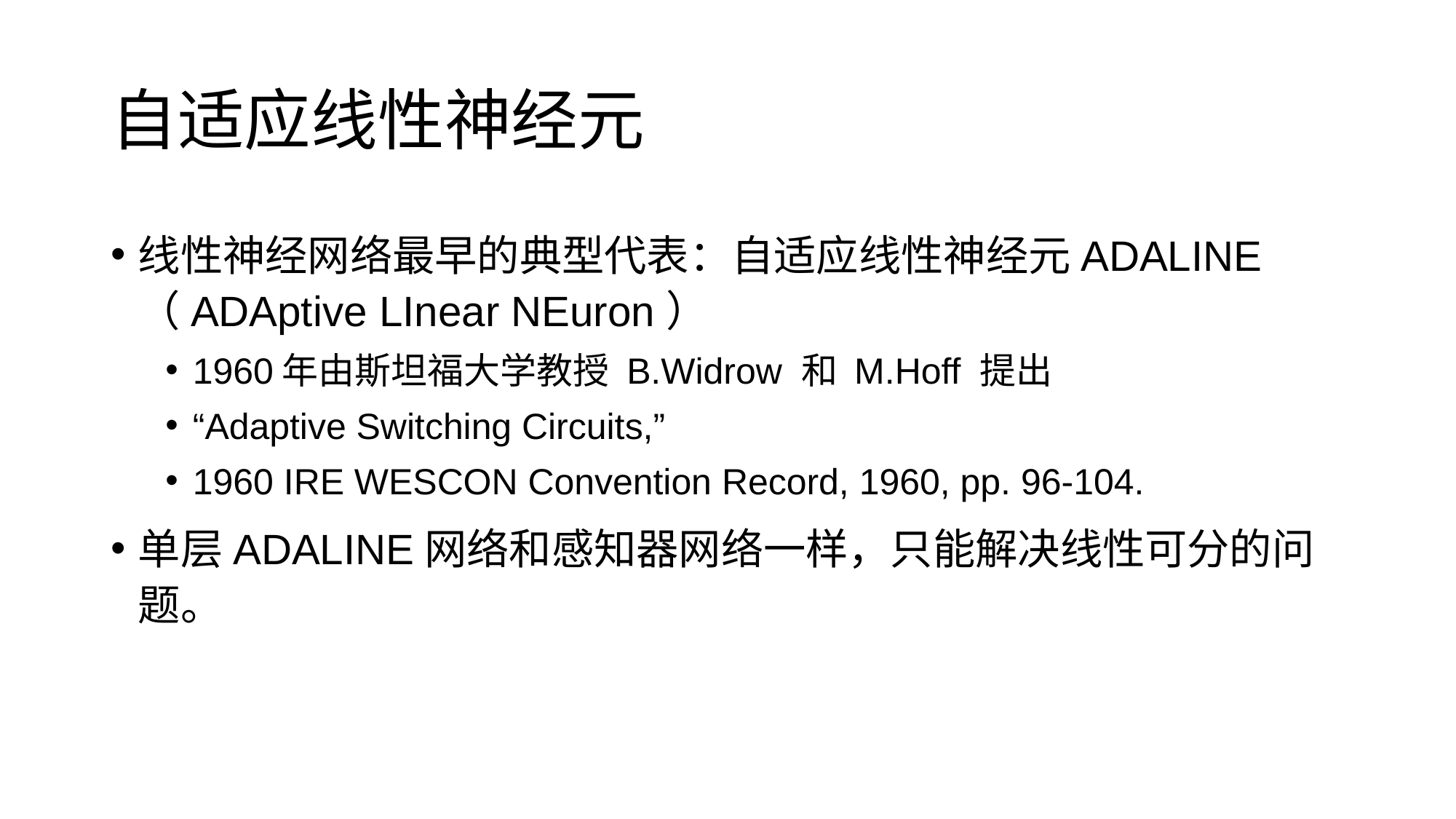

# 自适应线性神经元
线性神经网络最早的典型代表：自适应线性神经元ADALINE（ADAptive LInear NEuron）
1960年由斯坦福大学教授 B.Widrow 和 M.Hoff 提出
“Adaptive Switching Circuits,”
1960 IRE WESCON Convention Record, 1960, pp. 96-104.
单层ADALINE网络和感知器网络一样，只能解决线性可分的问题。